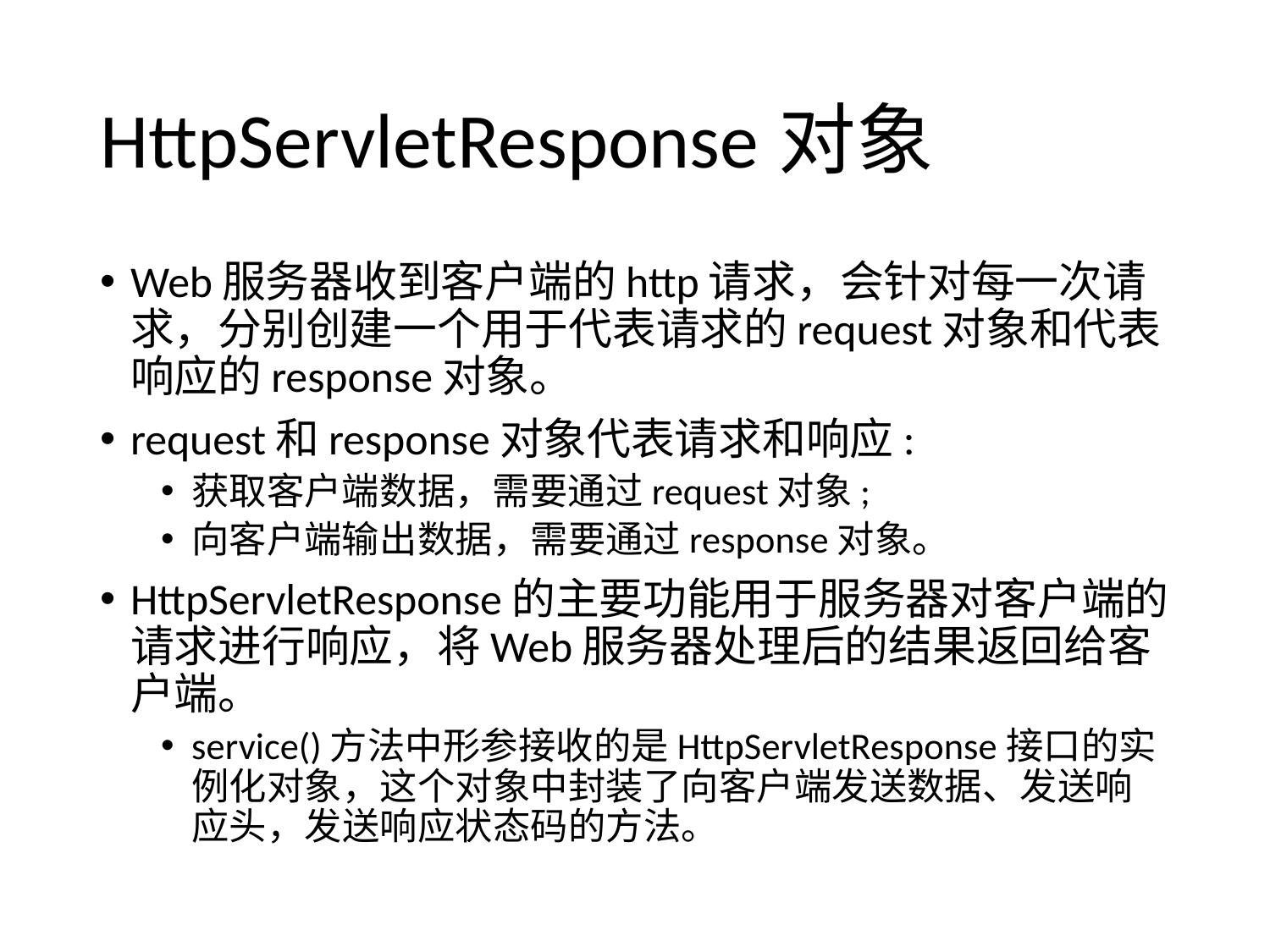

# HttpServletResponse对象
Web服务器收到客户端的http请求，会针对每一次请求，分别创建一个用于代表请求的request对象和代表响应的response对象。
request和response对象代表请求和响应:
获取客户端数据，需要通过request对象;
向客户端输出数据，需要通过response对象。
HttpServletResponse的主要功能用于服务器对客户端的请求进行响应，将Web服务器处理后的结果返回给客户端。
service()方法中形参接收的是HttpServletResponse接口的实例化对象，这个对象中封装了向客户端发送数据、发送响应头，发送响应状态码的方法。